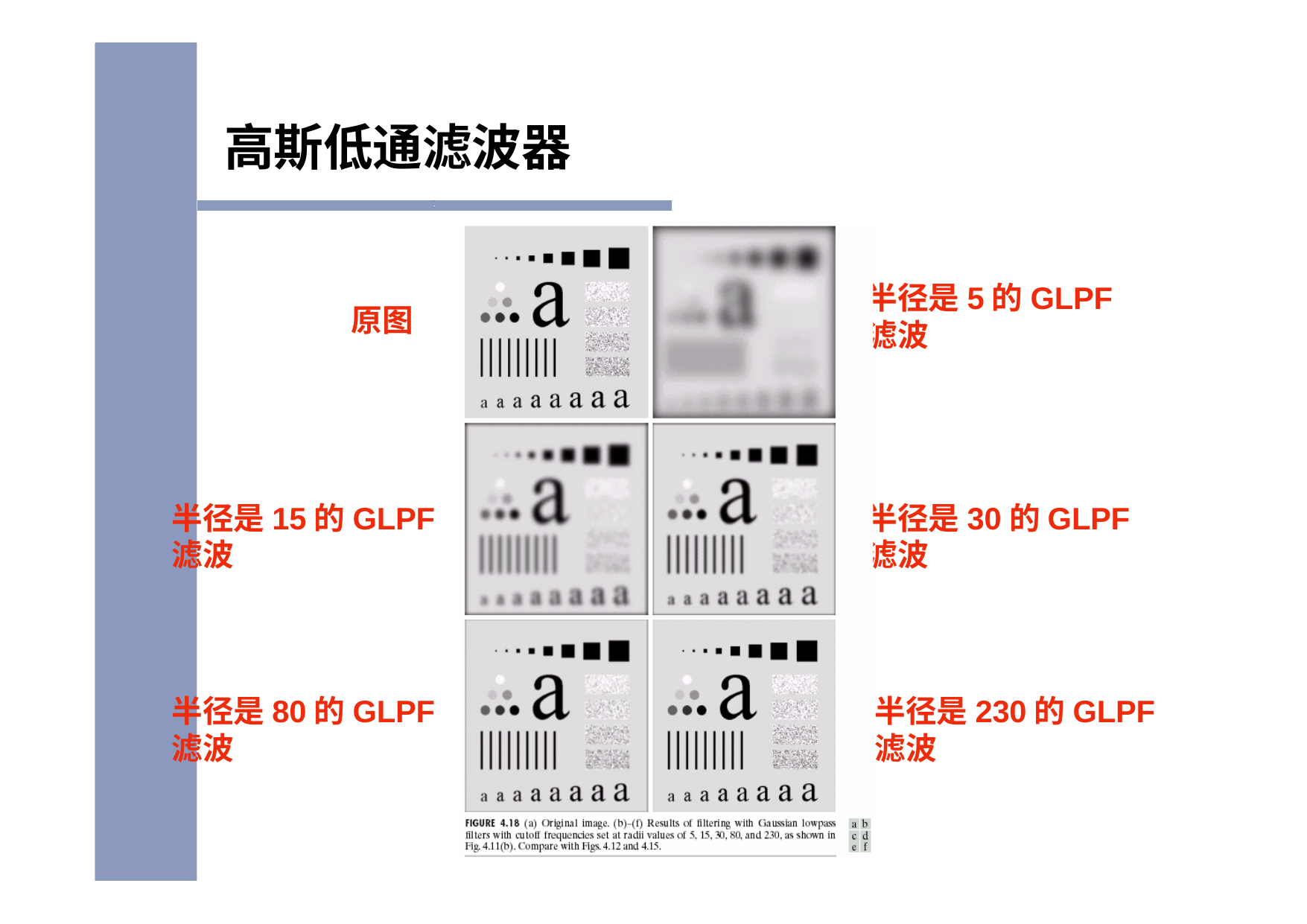

# 高斯低通滤波器

半径是5的GLPF滤波
原图
半径是15的GLPF滤波
半径是30的GLPF滤波
半径是80的GLPF滤波
半径是230的GLPF滤波